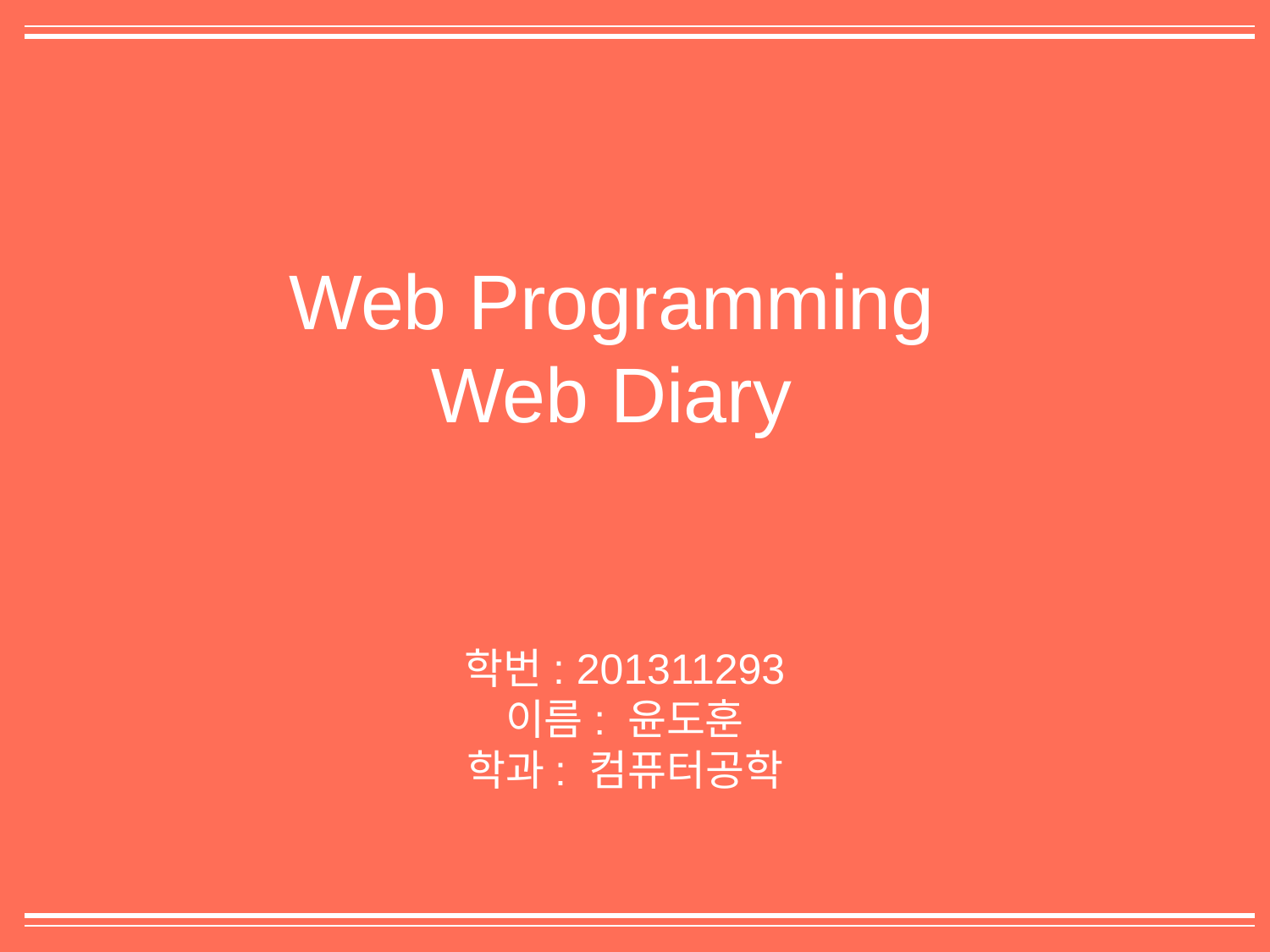

Web Programming
Web Diary
학번: 201311293
이름: 윤도훈
학과: 컴퓨터공학